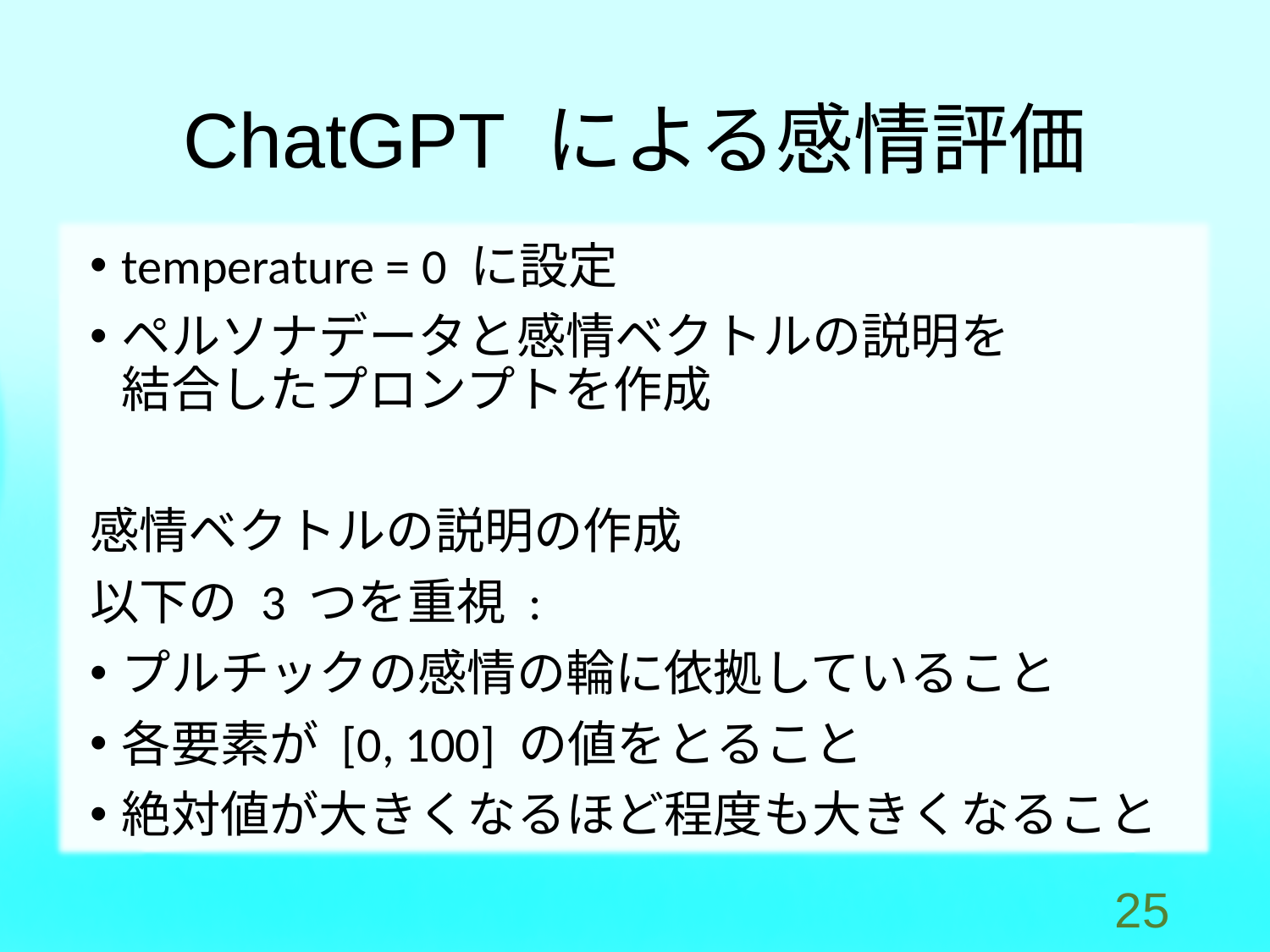

ChatGPT による感情評価
temperature = 0 に設定
ペルソナデータと感情ベクトルの説明を
結合したプロンプトを作成

感情ベクトルの説明の作成
以下の 3 つを重視 :
プルチックの感情の輪に依拠していること
各要素が [0, 100] の値をとること
絶対値が大きくなるほど程度も大きくなること
25